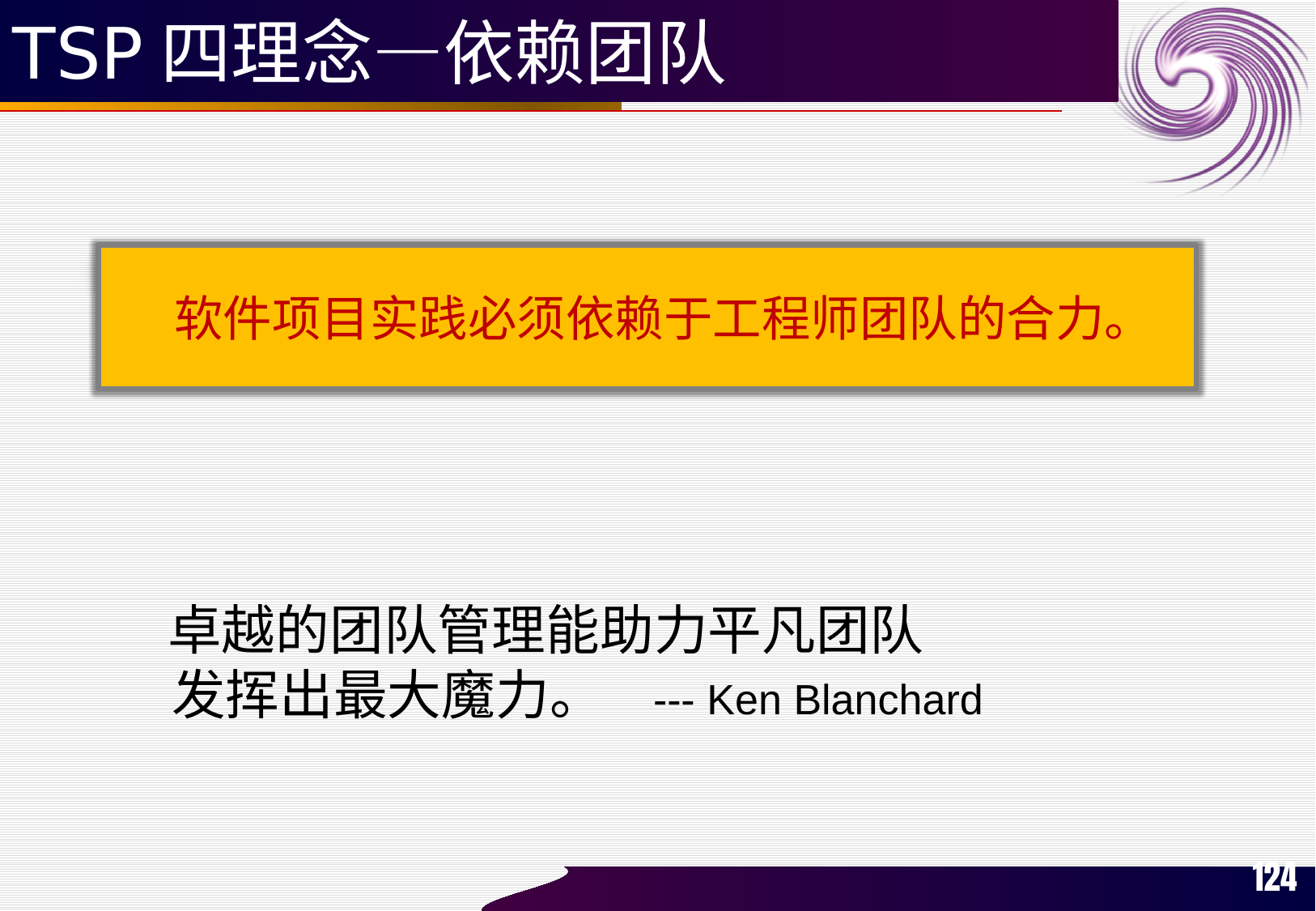

# TSP四理念—依赖团队
  软件项目实践必须依赖于工程师团队的合力。
     卓越的团队管理能助力平凡团队
 发挥出最大魔力。   --- Ken Blanchard
124